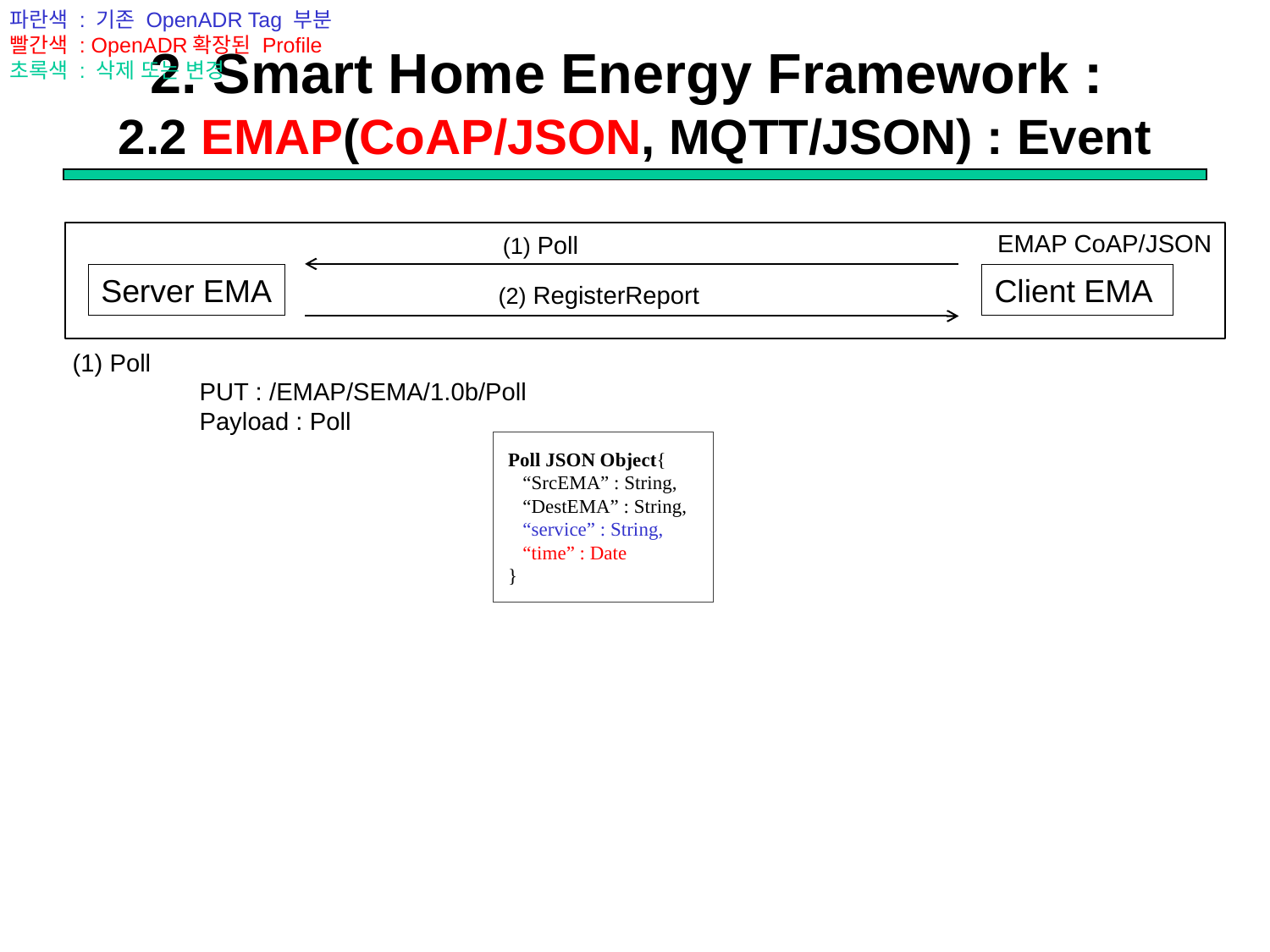

파란색 : 기존 OpenADR Tag 부분
빨간색 : OpenADR확장된 Profile
초록색 : 삭제 또는 변경
# 2. Smart Home Energy Framework : 2.2 EMAP(CoAP/JSON, MQTT/JSON) : Event
EMAP CoAP/JSON

(1) Poll
Server EMA
Client EMA
(2) RegisterReport
(1) Poll
	PUT : /EMAP/SEMA/1.0b/Poll
	Payload : Poll

Poll JSON Object{
   “SrcEMA” : String,
   “DestEMA” : String,
   “service” : String,
   “time” : Date
}